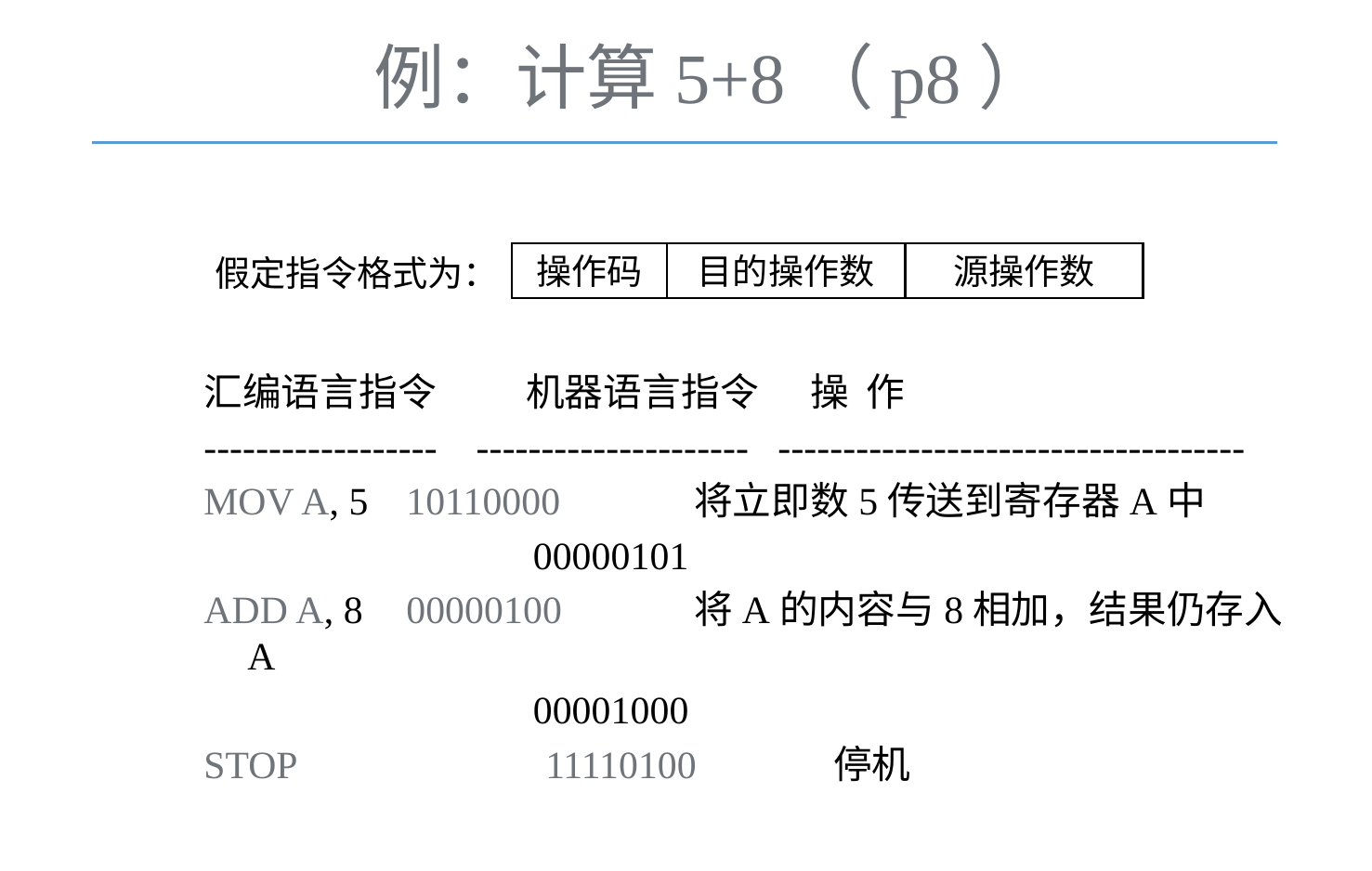

例：计算5+8（p8）
操作码
目的操作数
源操作数
假定指令格式为：
汇编语言指令 	机器语言指令      操  作
------------------    ---------------------   ------------------------------------
MOV A, 5	  10110000	  将立即数5传送到寄存器A中
		               00000101
ADD A, 8	  00000100	  将A的内容与8相加，结果仍存入A
		               00001000
STOP		  11110100	  停机